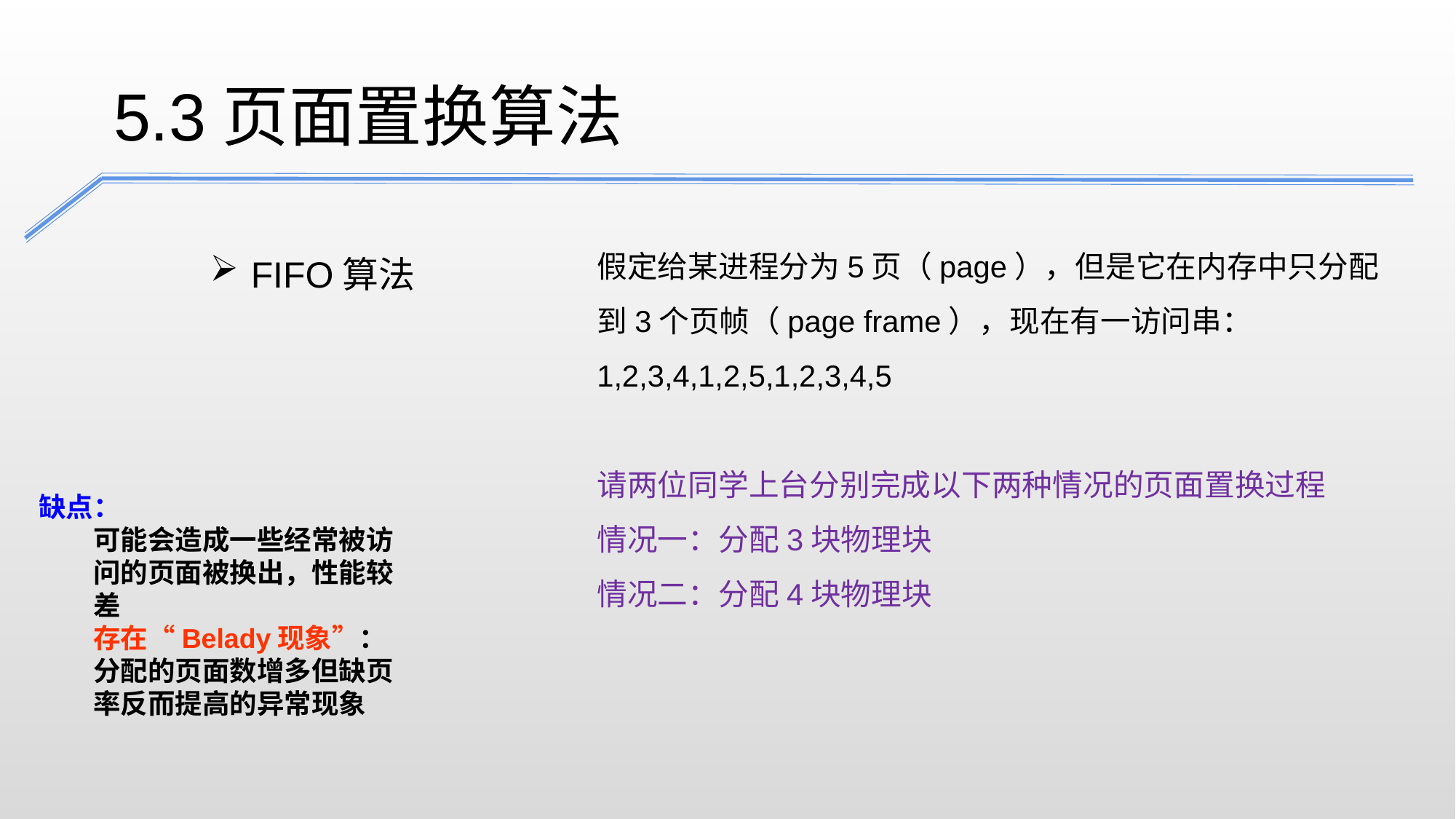

5.3页面置换算法
FIFO算法
假定给某进程分为5页（page），但是它在内存中只分配到3个页帧（page frame），现在有一访问串：1,2,3,4,1,2,5,1,2,3,4,5

请两位同学上台分别完成以下两种情况的页面置换过程
情况一：分配3块物理块
情况二：分配4块物理块
缺点：
可能会造成一些经常被访问的页面被换出，性能较差
存在“Belady现象”：分配的页面数增多但缺页率反而提高的异常现象